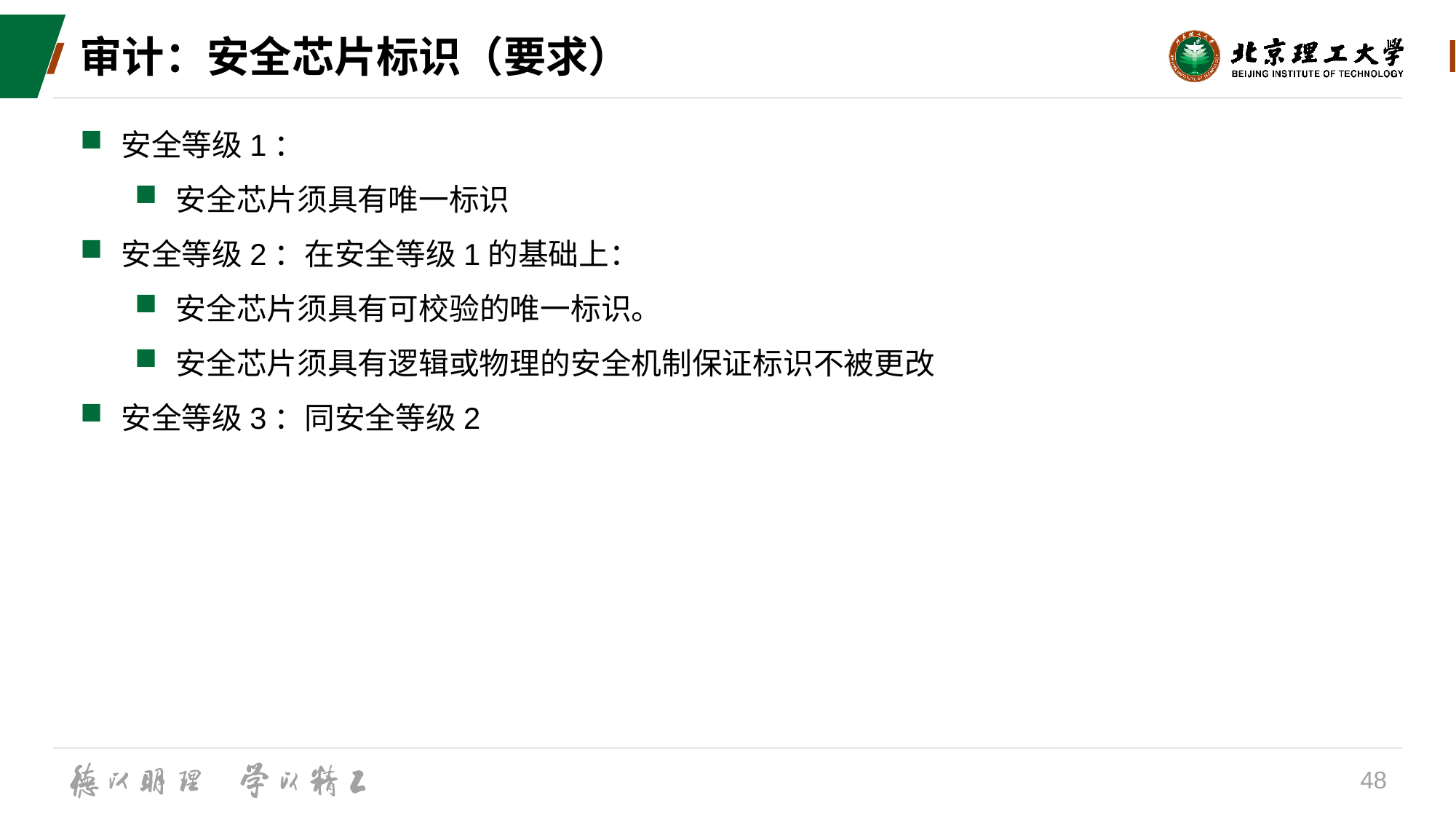

# 审计：安全芯片标识（要求）
安全等级1：
安全芯片须具有唯一标识
安全等级2：在安全等级1的基础上：
安全芯片须具有可校验的唯一标识。
安全芯片须具有逻辑或物理的安全机制保证标识不被更改
安全等级3：同安全等级2